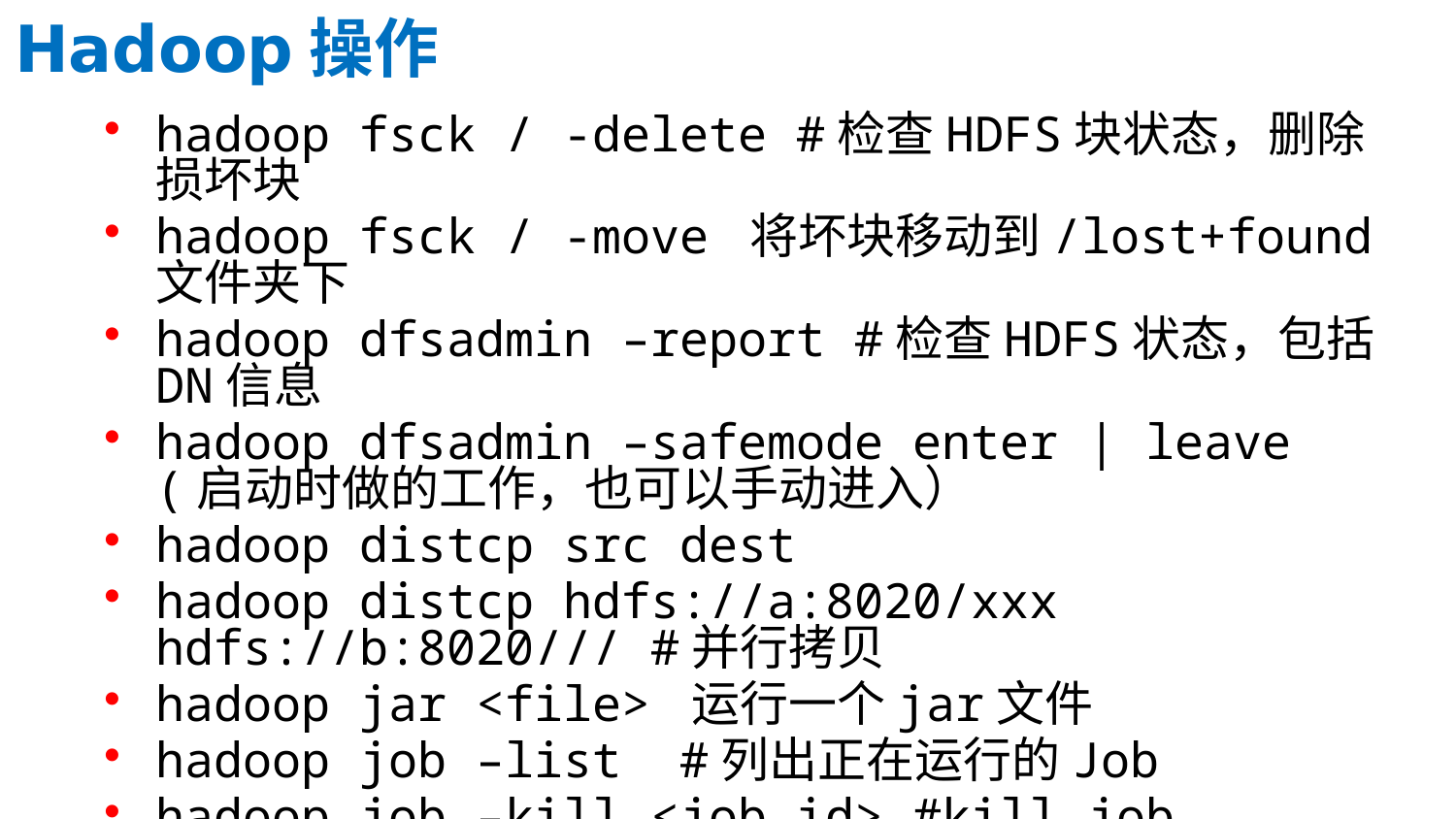

Hadoop操作
hadoop fsck / -delete #检查HDFS块状态，删除损坏块
hadoop fsck / -move 将坏块移动到/lost+found文件夹下
hadoop dfsadmin –report #检查HDFS状态，包括DN信息
hadoop dfsadmin –safemode enter | leave  (启动时做的工作，也可以手动进入）
hadoop distcp src dest
hadoop distcp hdfs://a:8020/xxx hdfs://b:8020/// #并行拷贝
hadoop jar <file> 运行一个jar文件
hadoop job –list  #列出正在运行的Job
hadoop job –kill <job_id> #kill job